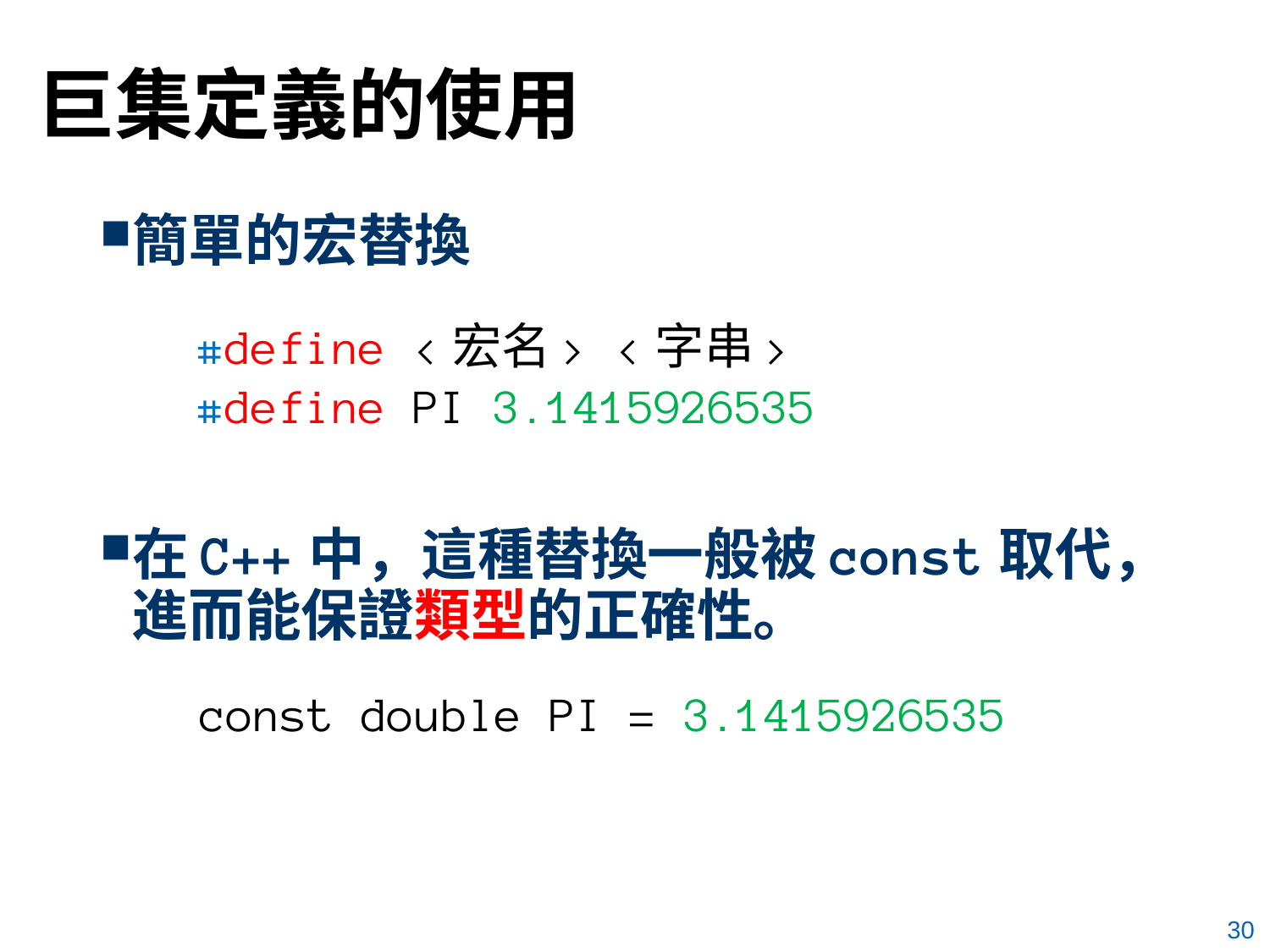

# 巨集定義的使用
簡單的宏替換

在C++中，這種替換一般被const取代，進而能保證類型的正確性。
#define <宏名> <字串>
#define PI 3.1415926535
const double PI = 3.1415926535
30